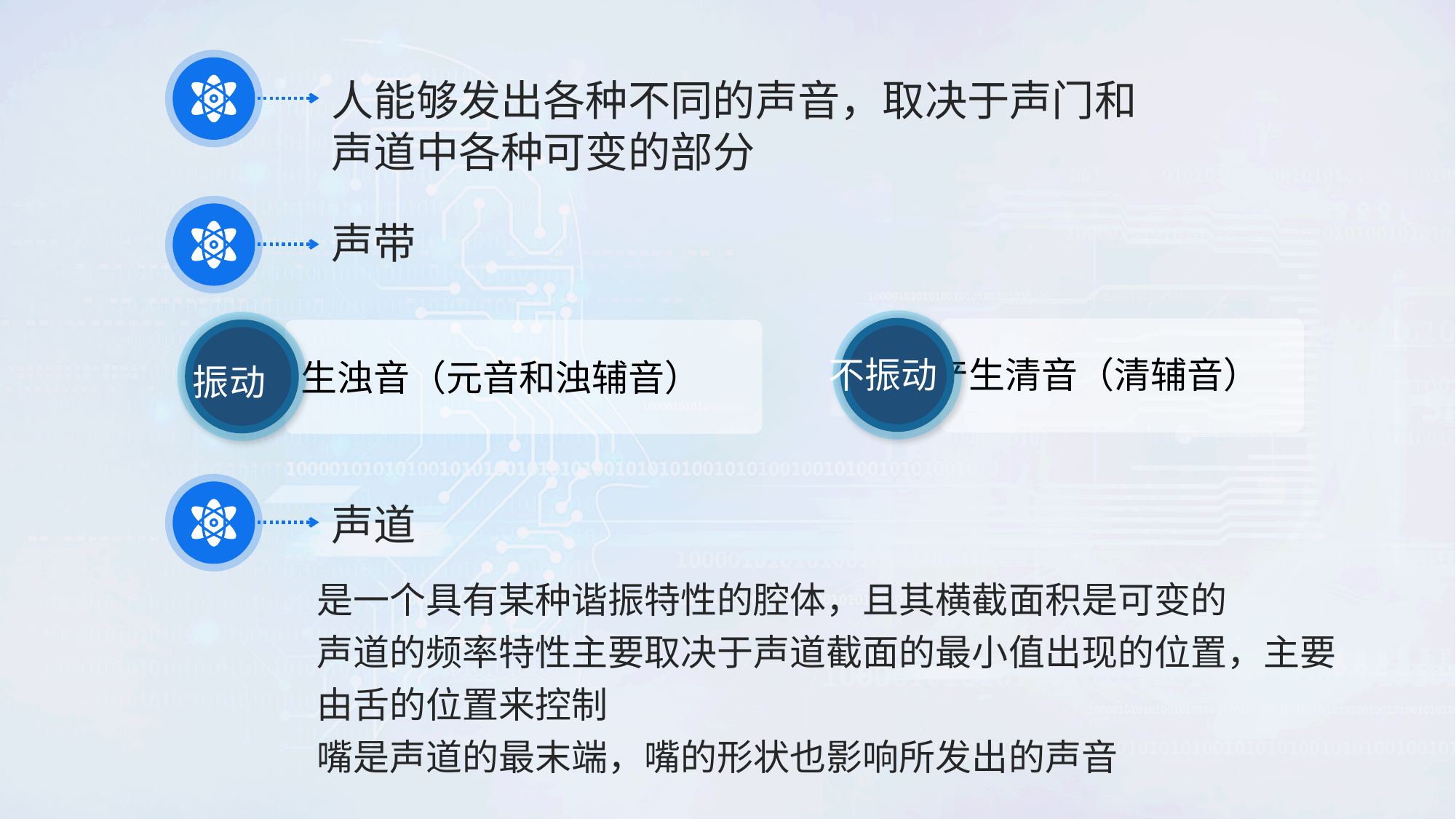

人能够发出各种不同的声音，取决于声门和声道中各种可变的部分

声带

不振动

产生清音（清辅音）

振动

产生浊音（元音和浊辅音）

声道

是一个具有某种谐振特性的腔体，且其横截面积是可变的
声道的频率特性主要取决于声道截面的最小值出现的位置，主要由舌的位置来控制
嘴是声道的最末端，嘴的形状也影响所发出的声音